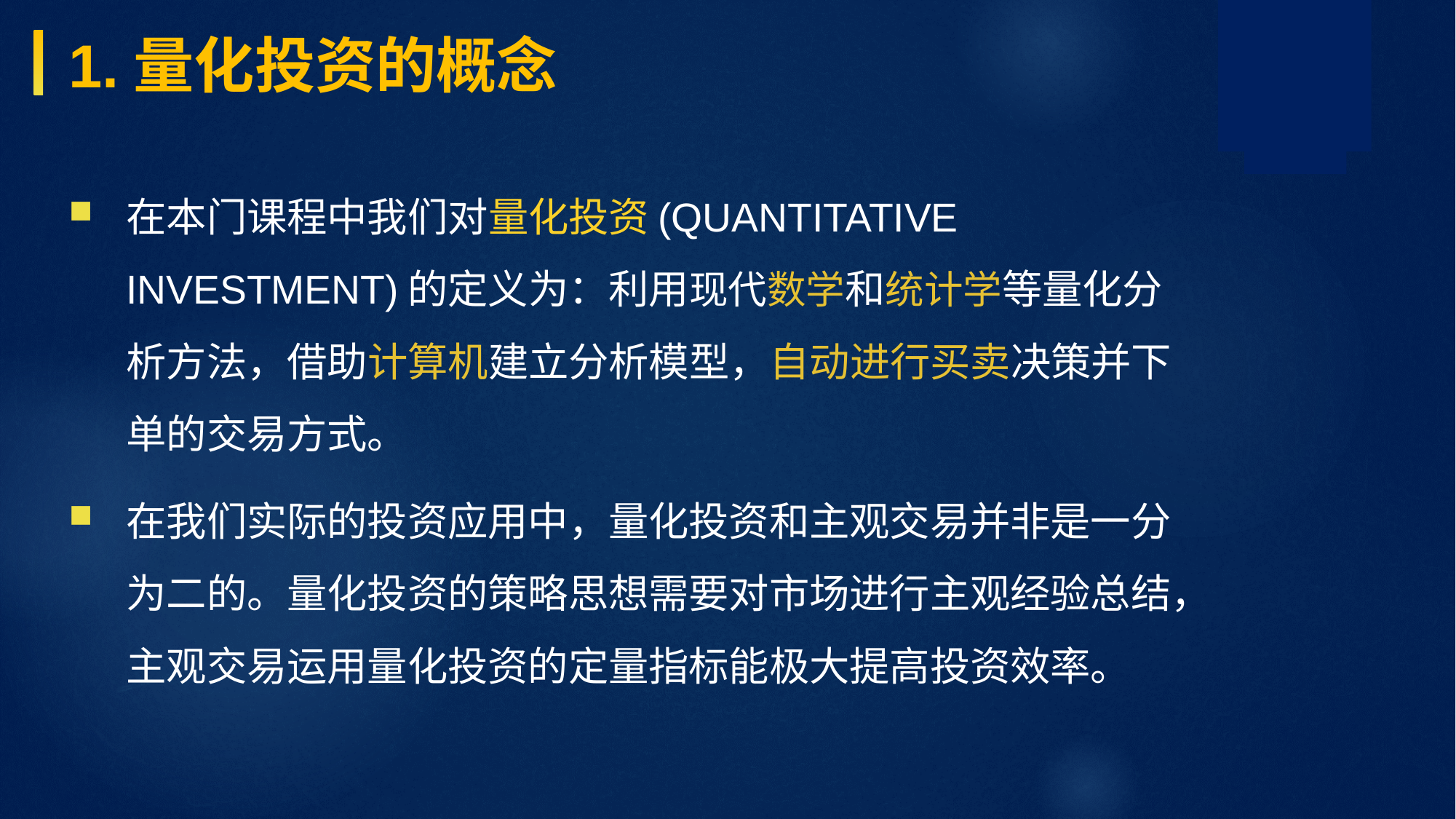

1.量化投资的概念
在本门课程中我们对量化投资(Quantitative Investment)的定义为：利用现代数学和统计学等量化分析方法，借助计算机建立分析模型，自动进行买卖决策并下单的交易方式。
在我们实际的投资应用中，量化投资和主观交易并非是一分为二的。量化投资的策略思想需要对市场进行主观经验总结，主观交易运用量化投资的定量指标能极大提高投资效率。